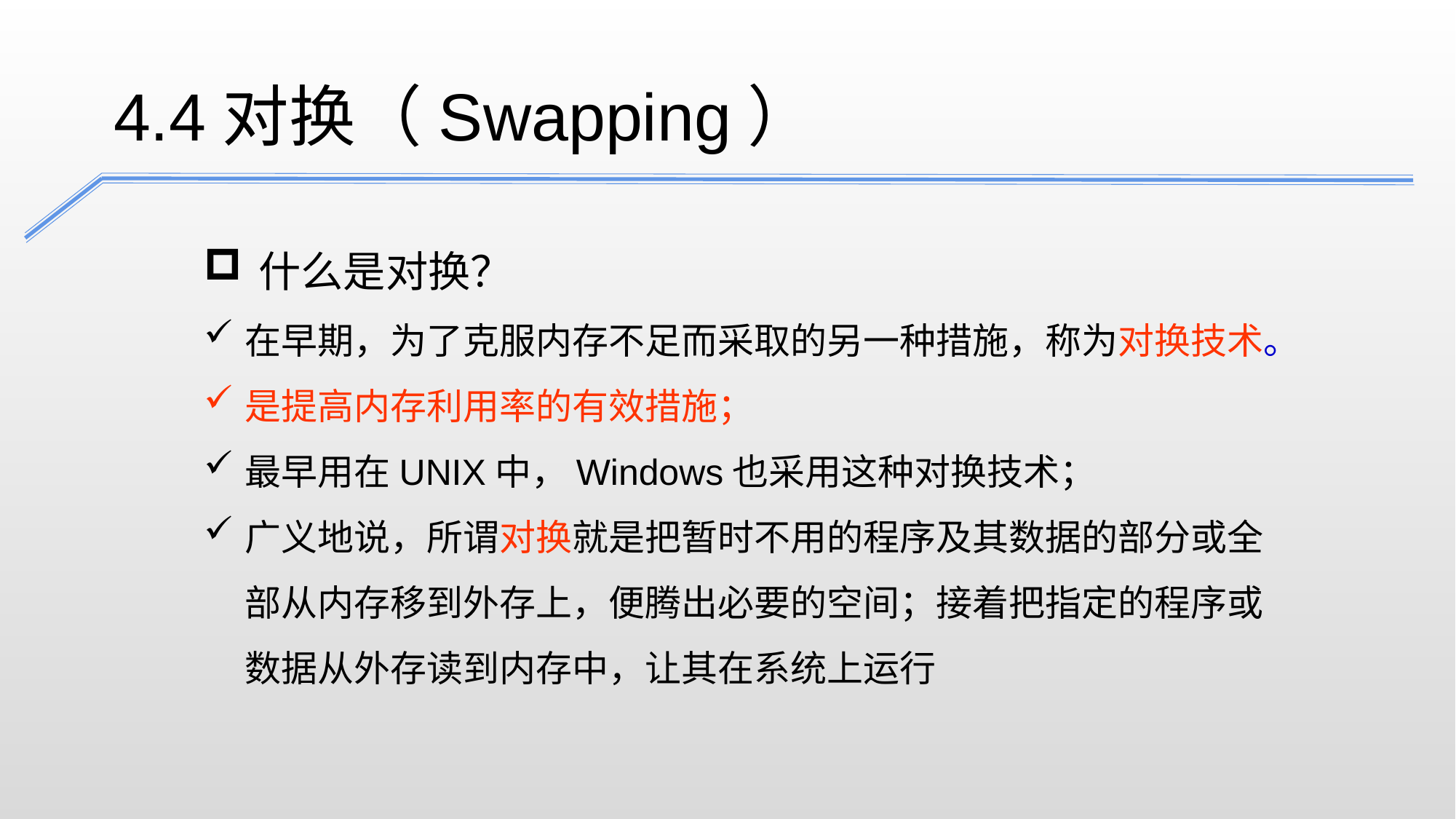

4.4对换（Swapping）
什么是对换？
在早期，为了克服内存不足而采取的另一种措施，称为对换技术。
是提高内存利用率的有效措施；
最早用在UNIX中，Windows也采用这种对换技术；
广义地说，所谓对换就是把暂时不用的程序及其数据的部分或全部从内存移到外存上，便腾出必要的空间；接着把指定的程序或数据从外存读到内存中，让其在系统上运行